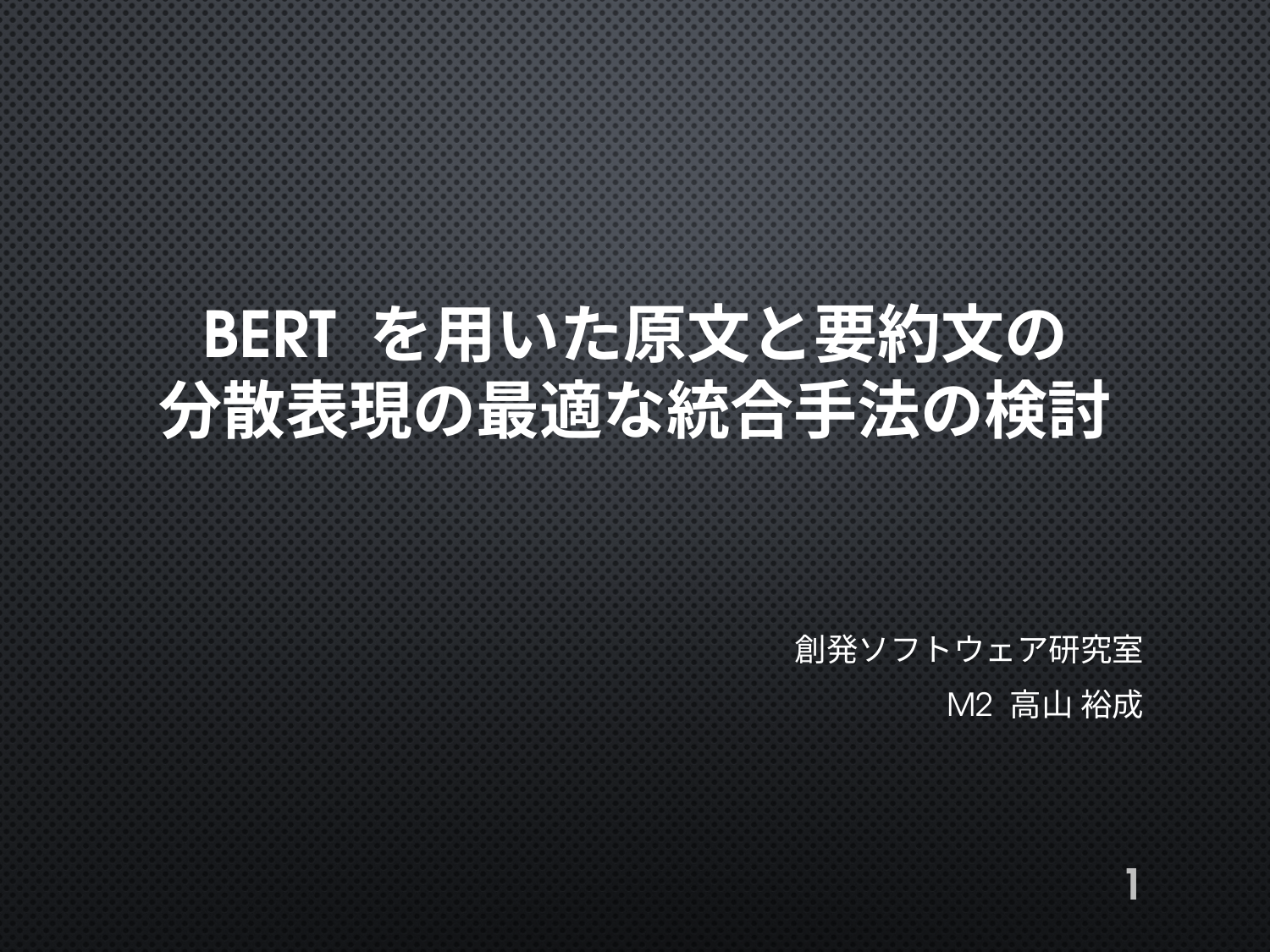

# BERT を用いた原文と要約文の 分散表現の最適な統合手法の検討
創発ソフトウェア研究室
M2 高山 裕成
1